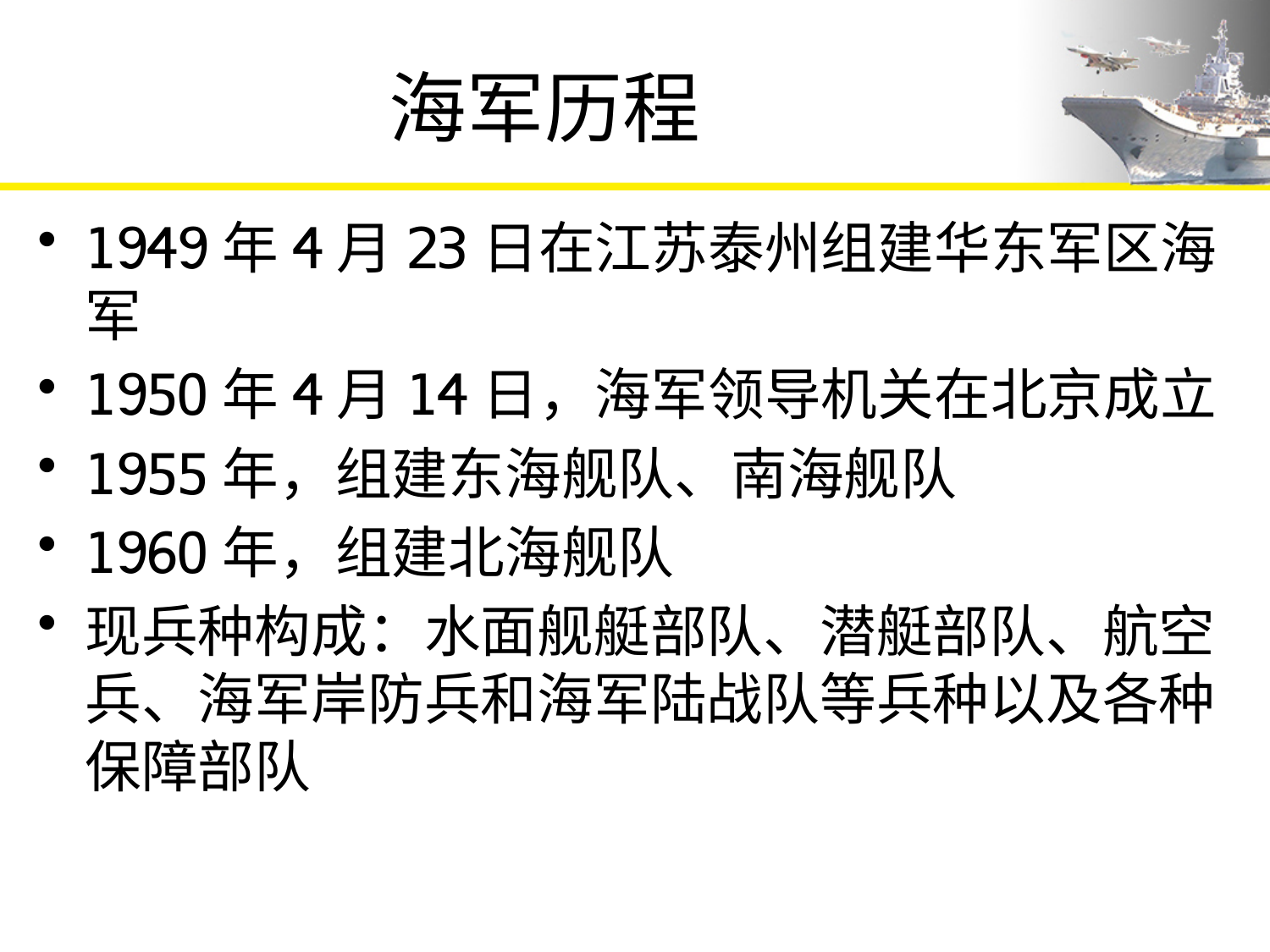

# 海军历程
1949年4月23日在江苏泰州组建华东军区海军
1950年4月14日，海军领导机关在北京成立
1955年，组建东海舰队、南海舰队
1960年，组建北海舰队
现兵种构成：水面舰艇部队、潜艇部队、航空兵、海军岸防兵和海军陆战队等兵种以及各种保障部队